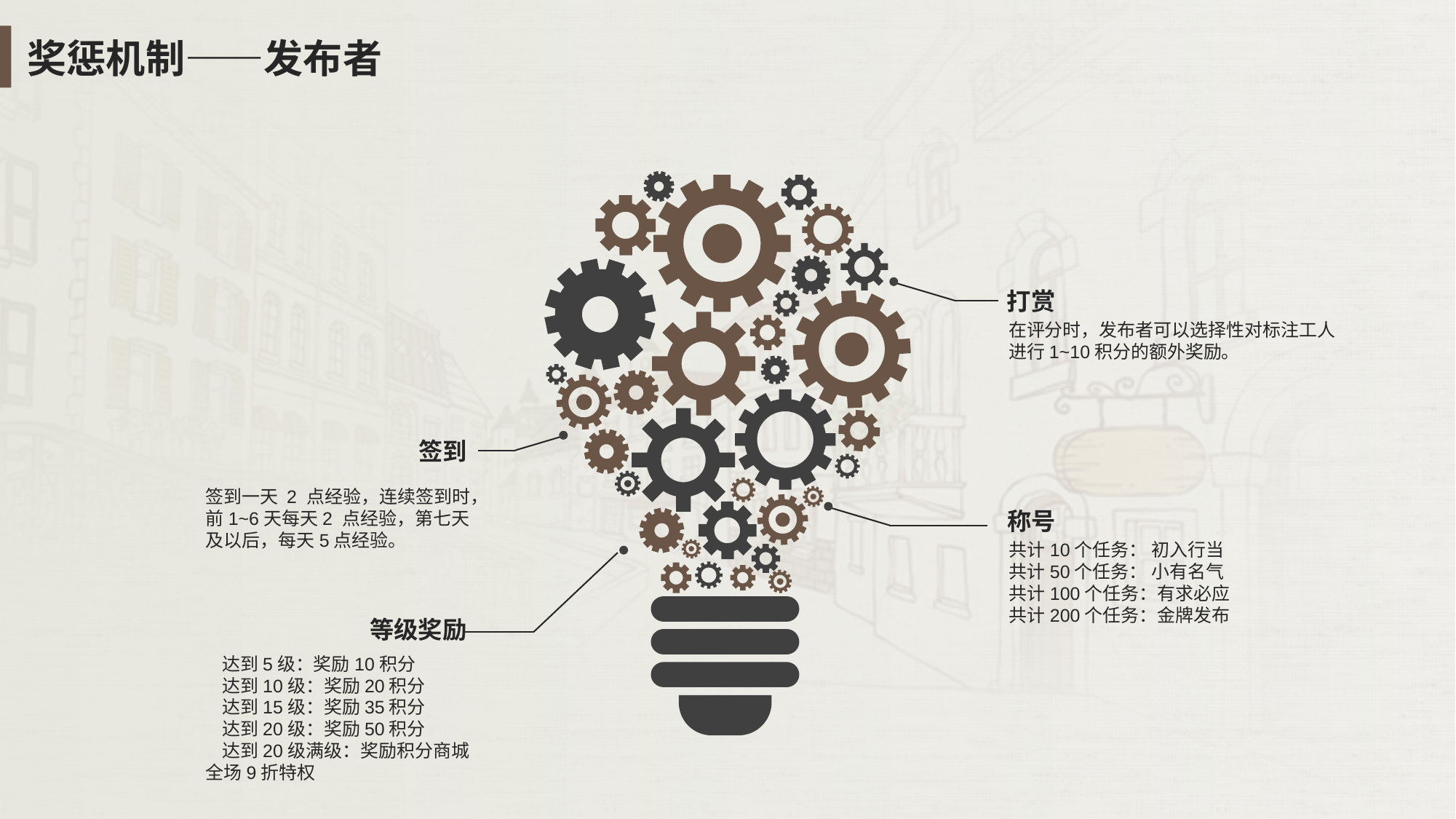

奖惩机制——发布者

打赏

在评分时，发布者可以选择性对标注工人进行1~10积分的额外奖励。

签到

签到一天 2 点经验，连续签到时，前1~6天每天2 点经验，第七天及以后，每天5点经验。

称号

共计10个任务： 初入行当
共计50个任务： 小有名气
共计100个任务：有求必应
共计200个任务：金牌发布

等级奖励

   达到5级：奖励10积分
   达到10级：奖励20积分
   达到15级：奖励35积分
   达到20级：奖励50积分
   达到20级满级：奖励积分商城全场9折特权

14